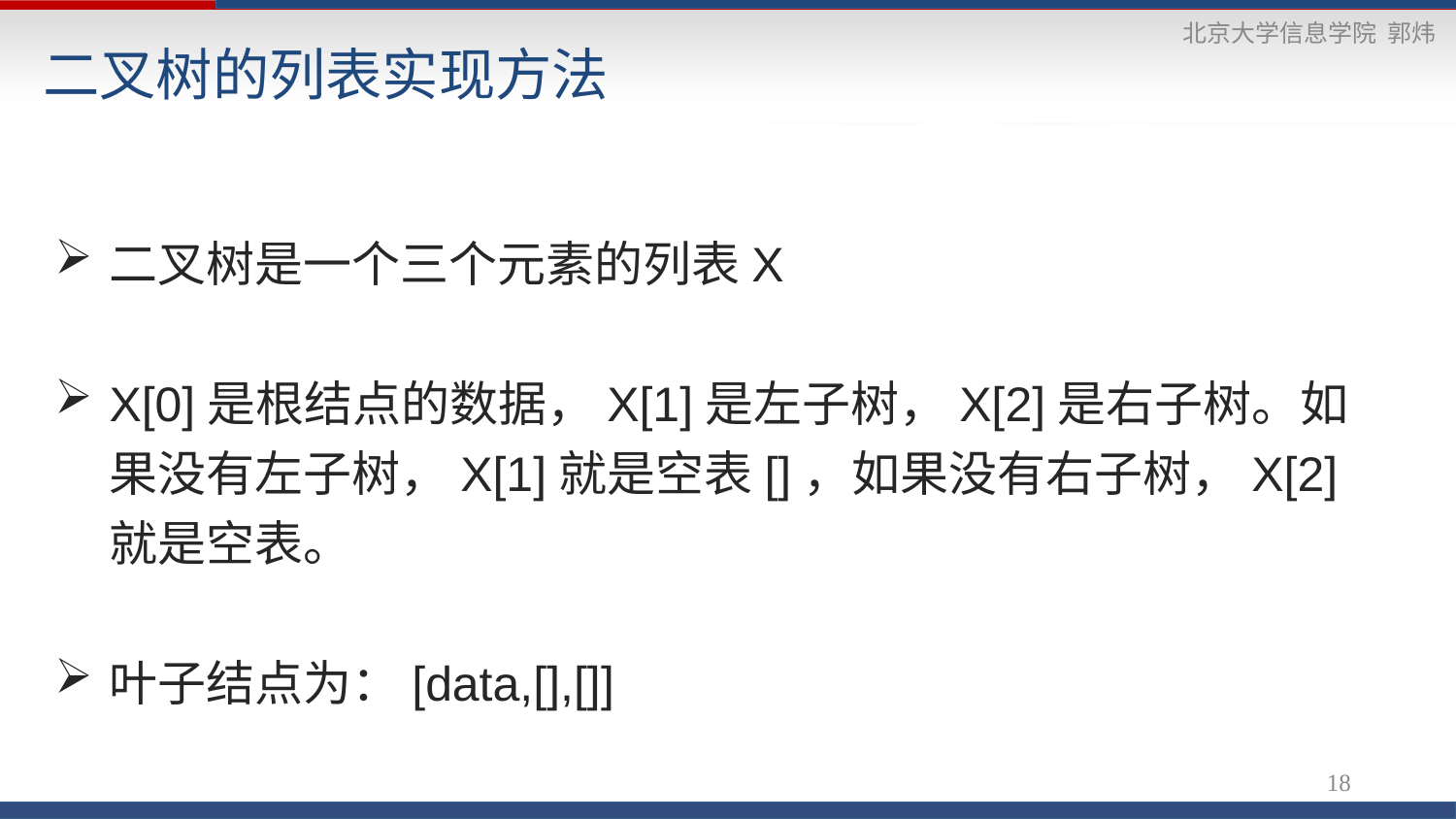

# 二叉树的列表实现方法
二叉树是一个三个元素的列表X

X[0]是根结点的数据，X[1]是左子树，X[2]是右子树。如果没有左子树，X[1]就是空表[]，如果没有右子树，X[2]就是空表。

叶子结点为：[data,[],[]]
18